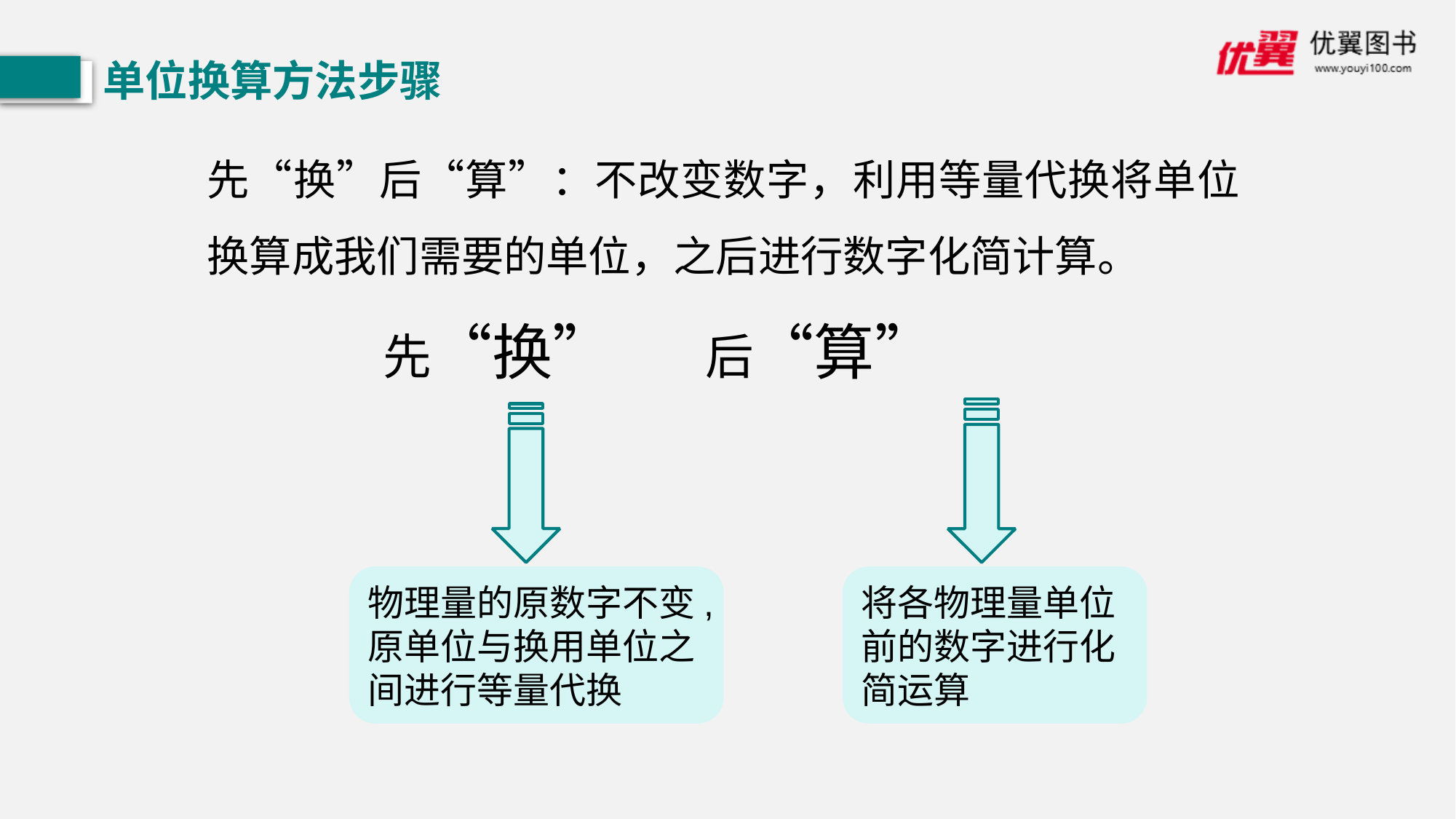

单位换算方法步骤

先“换”后“算”：不改变数字，利用等量代换将单位换算成我们需要的单位，之后进行数字化简计算。

  先“换”     后“算”

物理量的原数字不变,原单位与换用单位之间进行等量代换
将各物理量单位前的数字进行化简运算